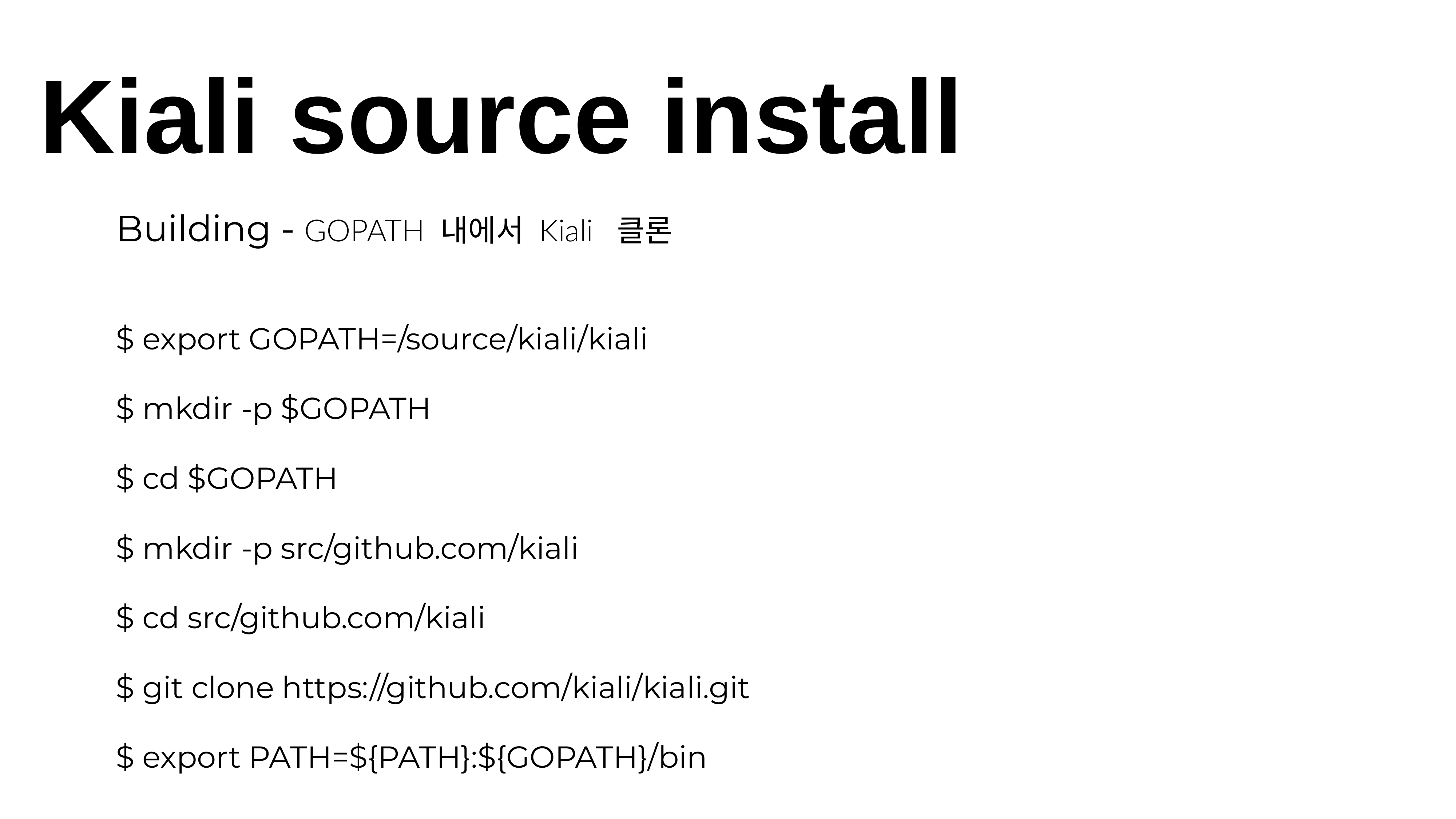

Kiali source install
Building - GOPATH 내에서 Kiali  클론
$ export GOPATH=/source/kiali/kiali
$ mkdir -p $GOPATH
$ cd $GOPATH
$ mkdir -p src/github.com/kiali
$ cd src/github.com/kiali
$ git clone https://github.com/kiali/kiali.git
$ export PATH=${PATH}:${GOPATH}/bin